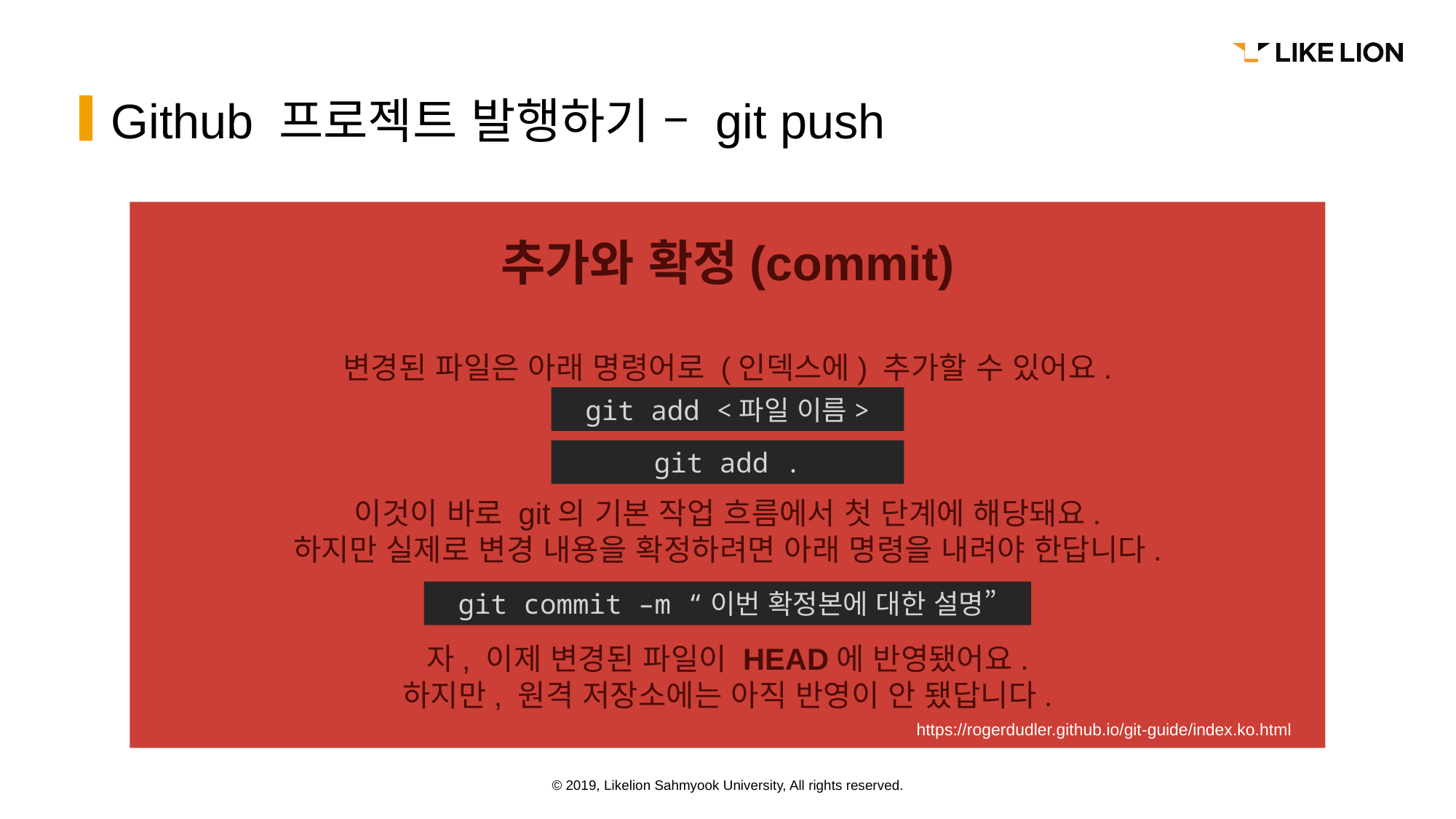

# Github 프로젝트 발행하기 – git push

추가와 확정(commit)

변경된 파일은 아래 명령어로 (인덱스에) 추가할 수 있어요.

이것이 바로 git의 기본 작업 흐름에서 첫 단계에 해당돼요.
하지만 실제로 변경 내용을 확정하려면 아래 명령을 내려야 한답니다.
자, 이제 변경된 파일이 HEAD에 반영됐어요.
하지만, 원격 저장소에는 아직 반영이 안 됐답니다.
git add <파일 이름>
git add .
git commit –m “이번 확정본에 대한 설명”
https://rogerdudler.github.io/git-guide/index.ko.html